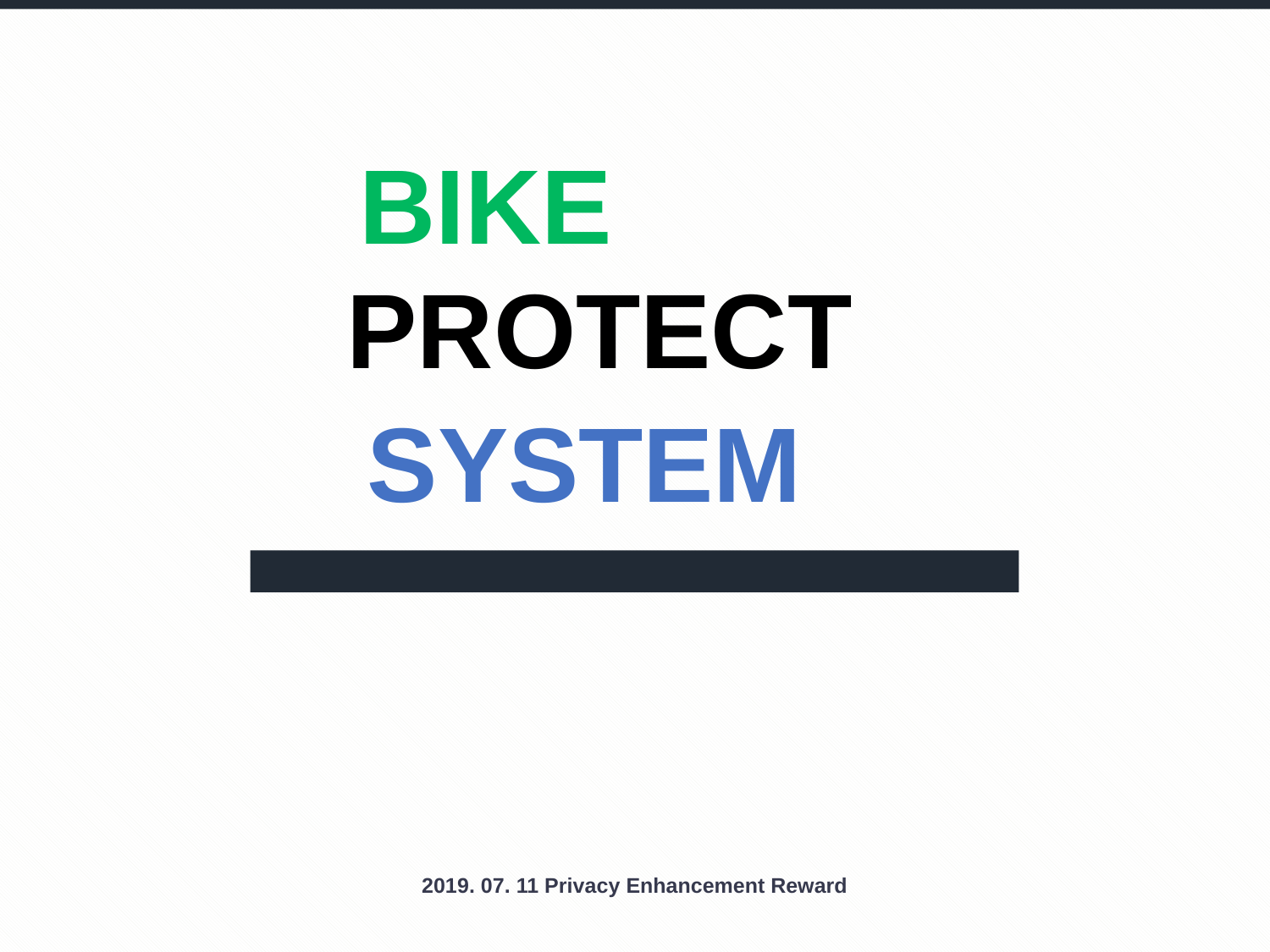

BIKE
PROTECT

SYSTEM
팀구성 | 장현광 / 정지영 / 최승주 / 이승준
2019. 07. 11 Privacy Enhancement Reward